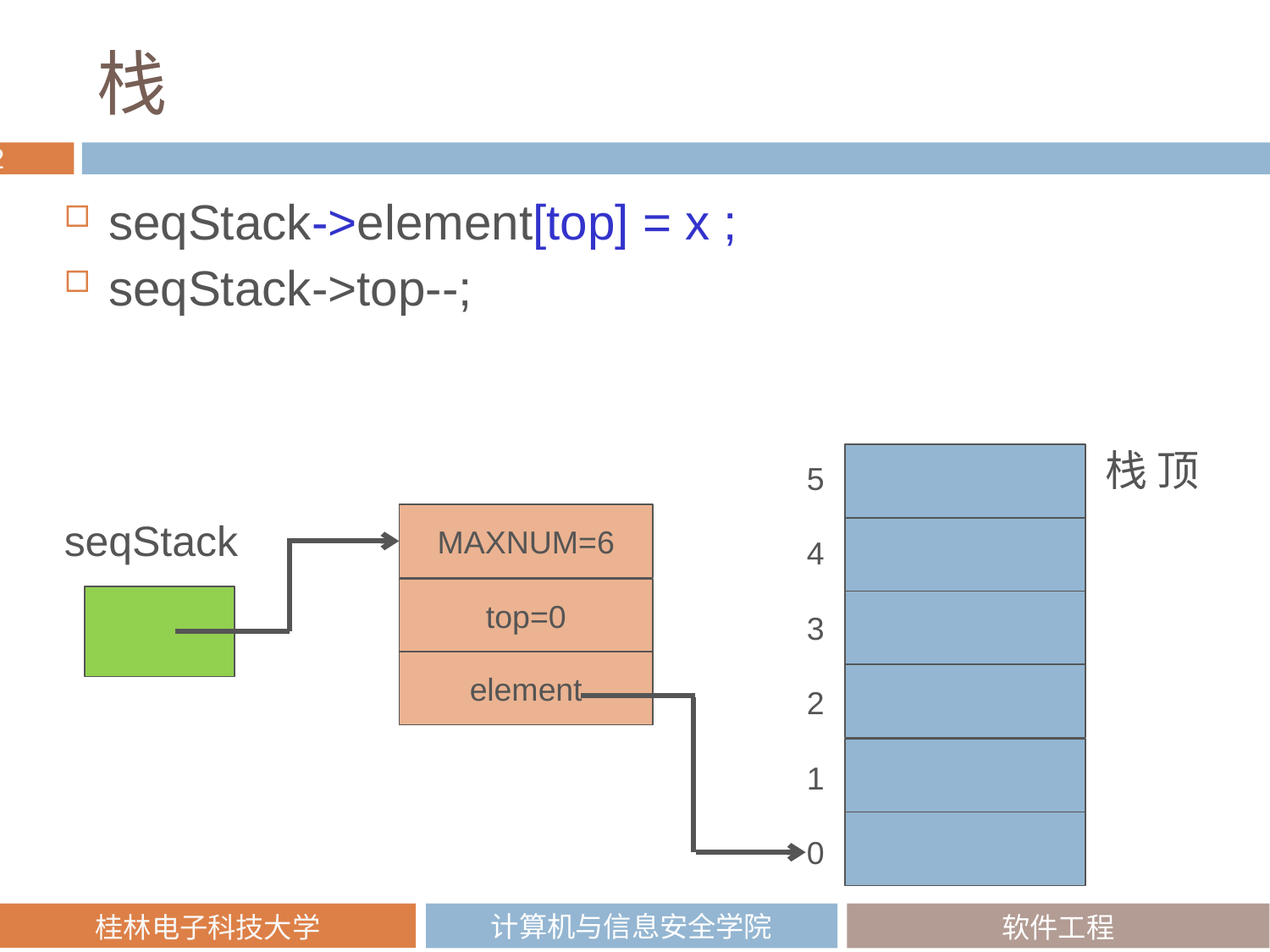

# 栈

seqStack->element[top] = x ;
seqStack->top--;

栈 顶

5
MAXNUM=6
seqStack

4
top=0

3
element

2

1

0